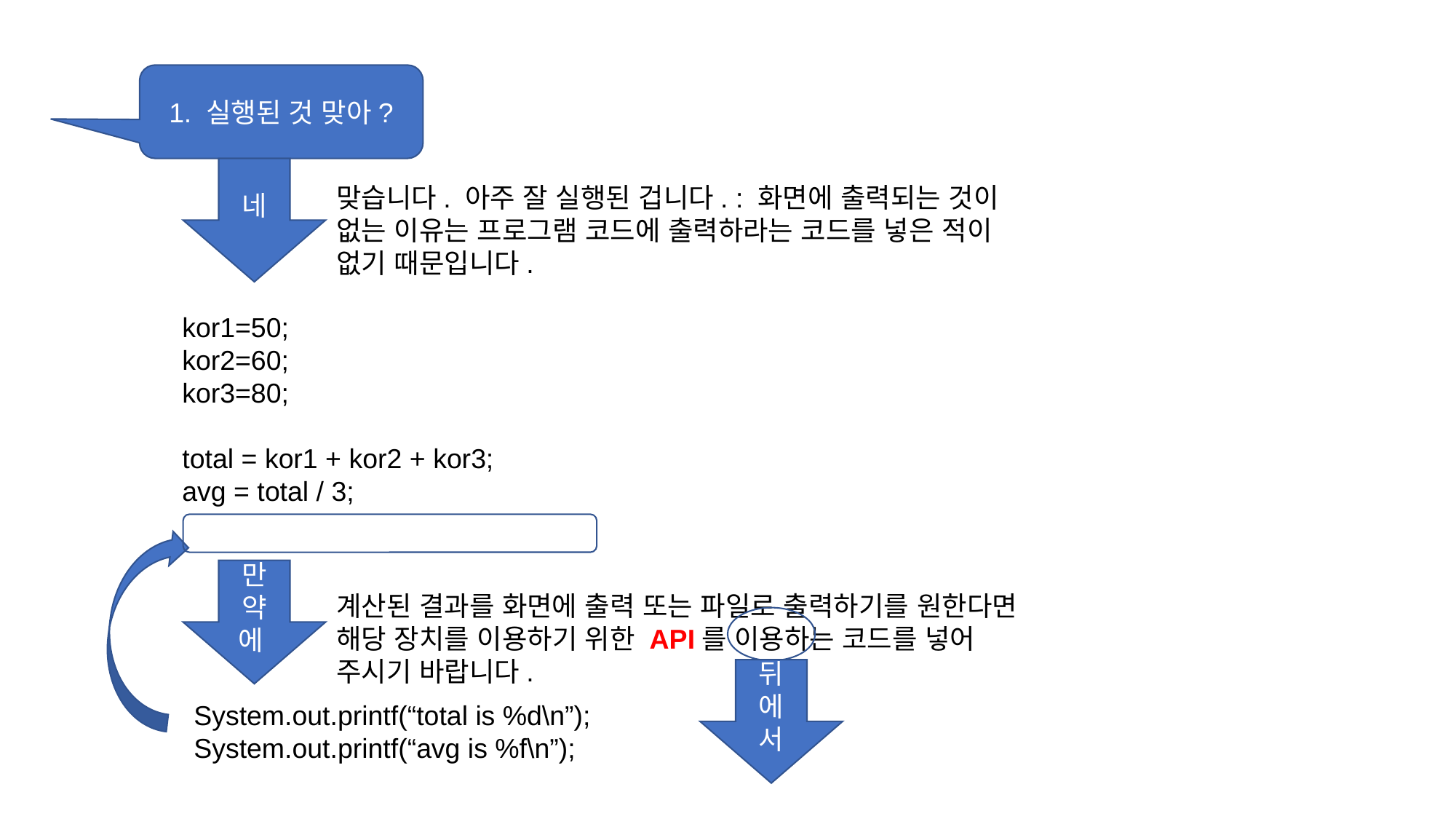

1. 실행된 것 맞아?
네
맞습니다. 아주 잘 실행된 겁니다. : 화면에 출력되는 것이 없는 이유는 프로그램 코드에 출력하라는 코드를 넣은 적이 없기 때문입니다.
        kor1=50;
        kor2=60;
        kor3=80;

        total = kor1 + kor2 + kor3;
        avg = total / 3;

만약에
계산된 결과를 화면에 출력 또는 파일로 출력하기를 원한다면 해당 장치를 이용하기 위한 API를 이용하는 코드를 넣어 주시기 바랍니다.

뒤에서
System.out.printf(“total is %d\n”);
System.out.printf(“avg is %f\n”);